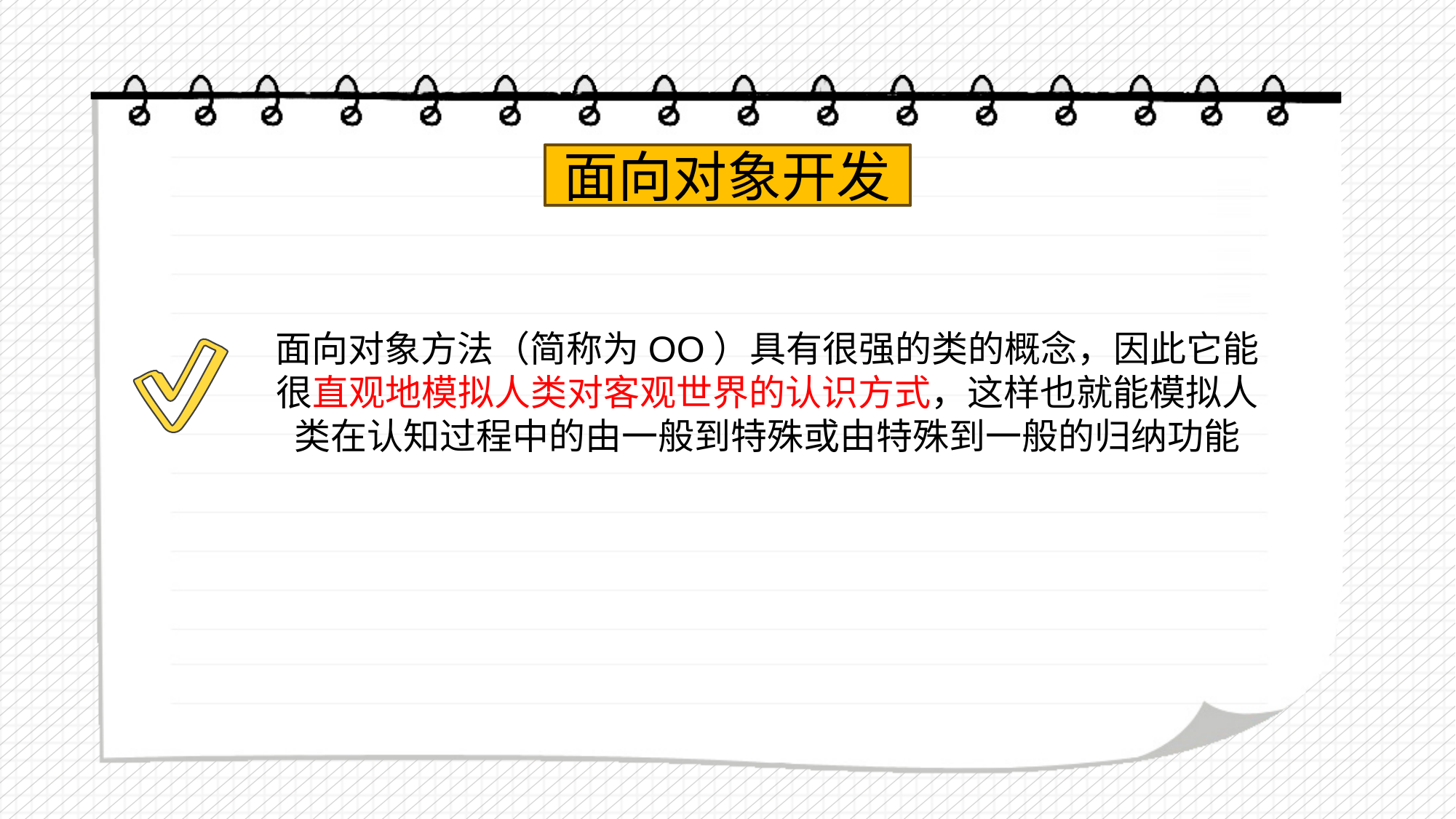

面向对象开发
面向对象方法（简称为OO）具有很强的类的概念，因此它能很直观地模拟人类对客观世界的认识方式，这样也就能模拟人类在认知过程中的由一般到特殊或由特殊到一般的归纳功能